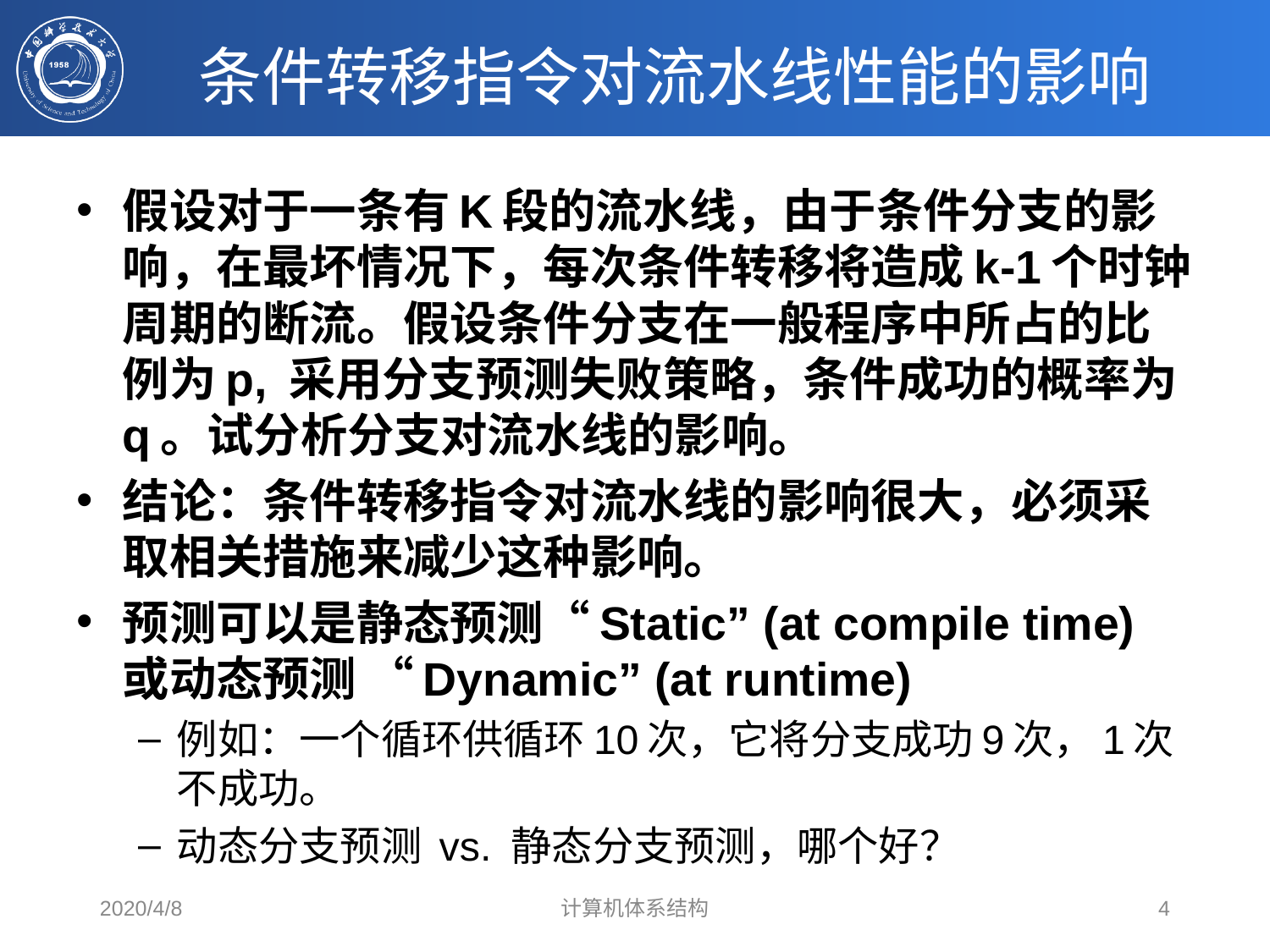

# 条件转移指令对流水线性能的影响
假设对于一条有K段的流水线，由于条件分支的影响，在最坏情况下，每次条件转移将造成k-1个时钟周期的断流。假设条件分支在一般程序中所占的比例为p, 采用分支预测失败策略，条件成功的概率为q。试分析分支对流水线的影响。
结论：条件转移指令对流水线的影响很大，必须采取相关措施来减少这种影响。
预测可以是静态预测“Static” (at compile time) 或动态预测 “Dynamic” (at runtime)
例如：一个循环供循环10次，它将分支成功9次，1次不成功。
动态分支预测 vs. 静态分支预测，哪个好？

2020/4/8
计算机体系结构
4